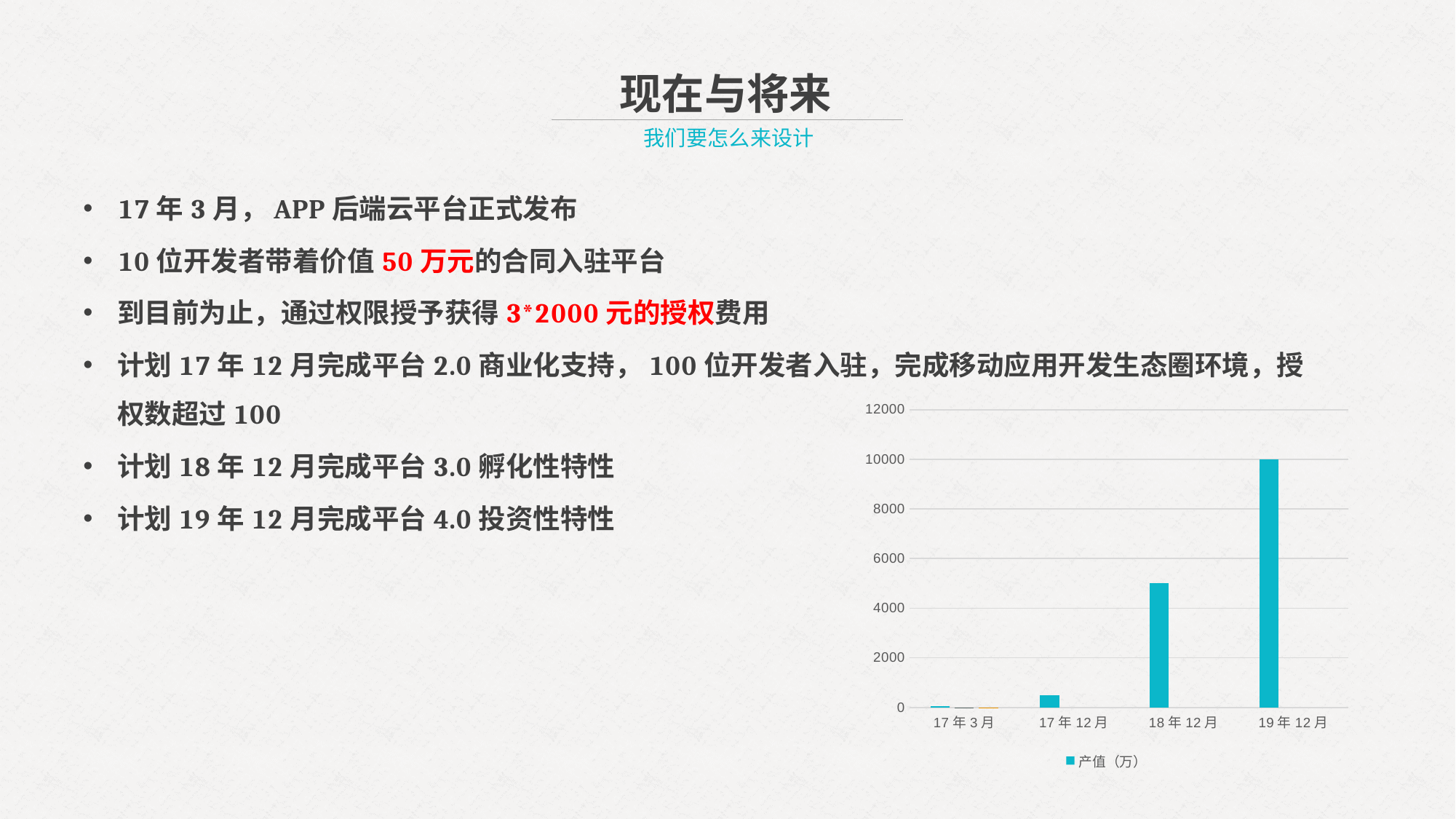

现在与将来
我们要怎么来设计
17年3月，APP后端云平台正式发布
10位开发者带着价值50万元的合同入驻平台
到目前为止，通过权限授予获得3*2000元的授权费用
计划17年12月完成平台2.0商业化支持，100位开发者入驻，完成移动应用开发生态圈环境，授权数超过100
计划18年12月完成平台3.0孵化性特性
计划19年12月完成平台4.0投资性特性

[unsupported chart]